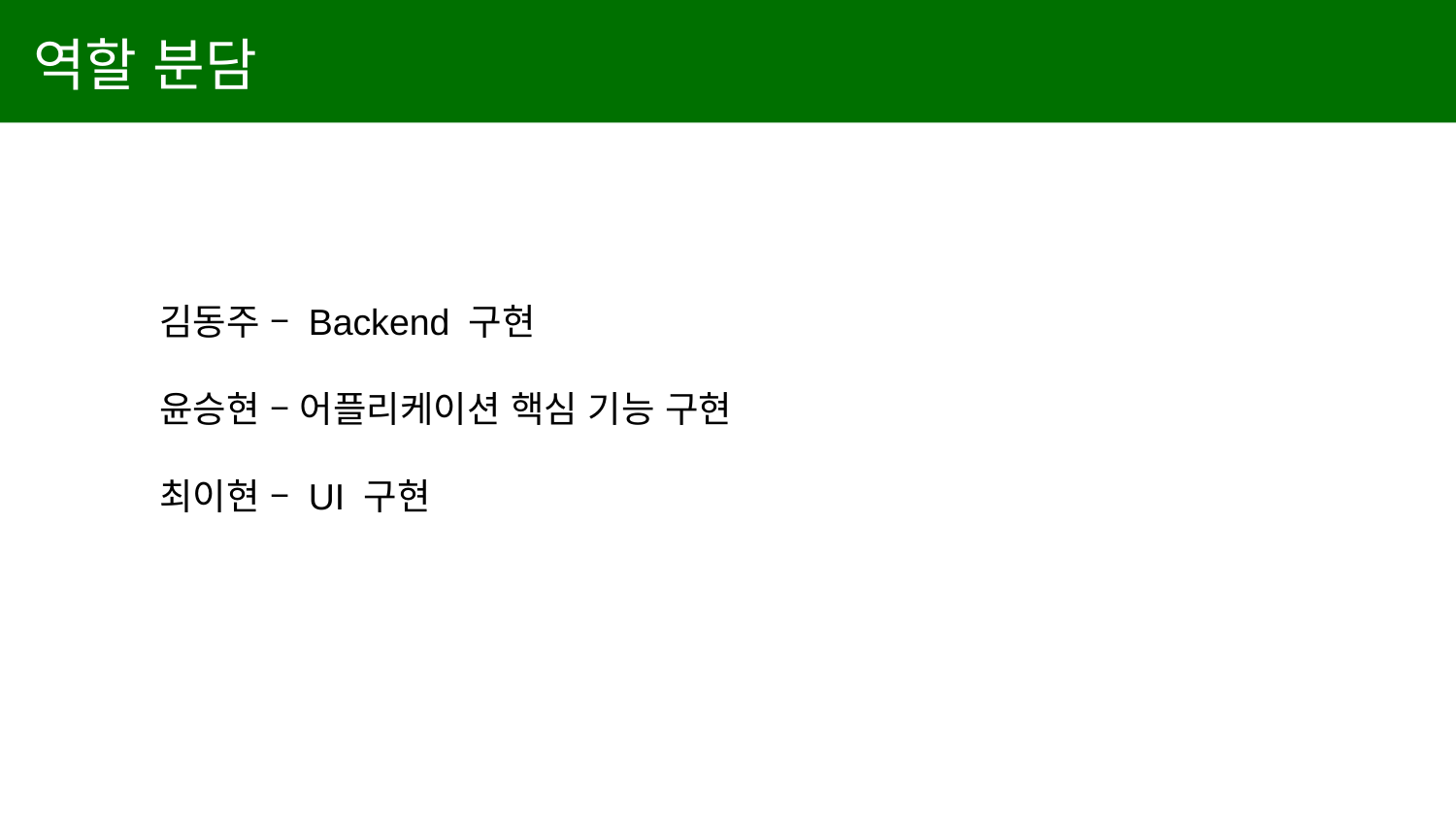

역할 분담
김동주 – Backend 구현

윤승현 – 어플리케이션 핵심 기능 구현

최이현 – UI 구현